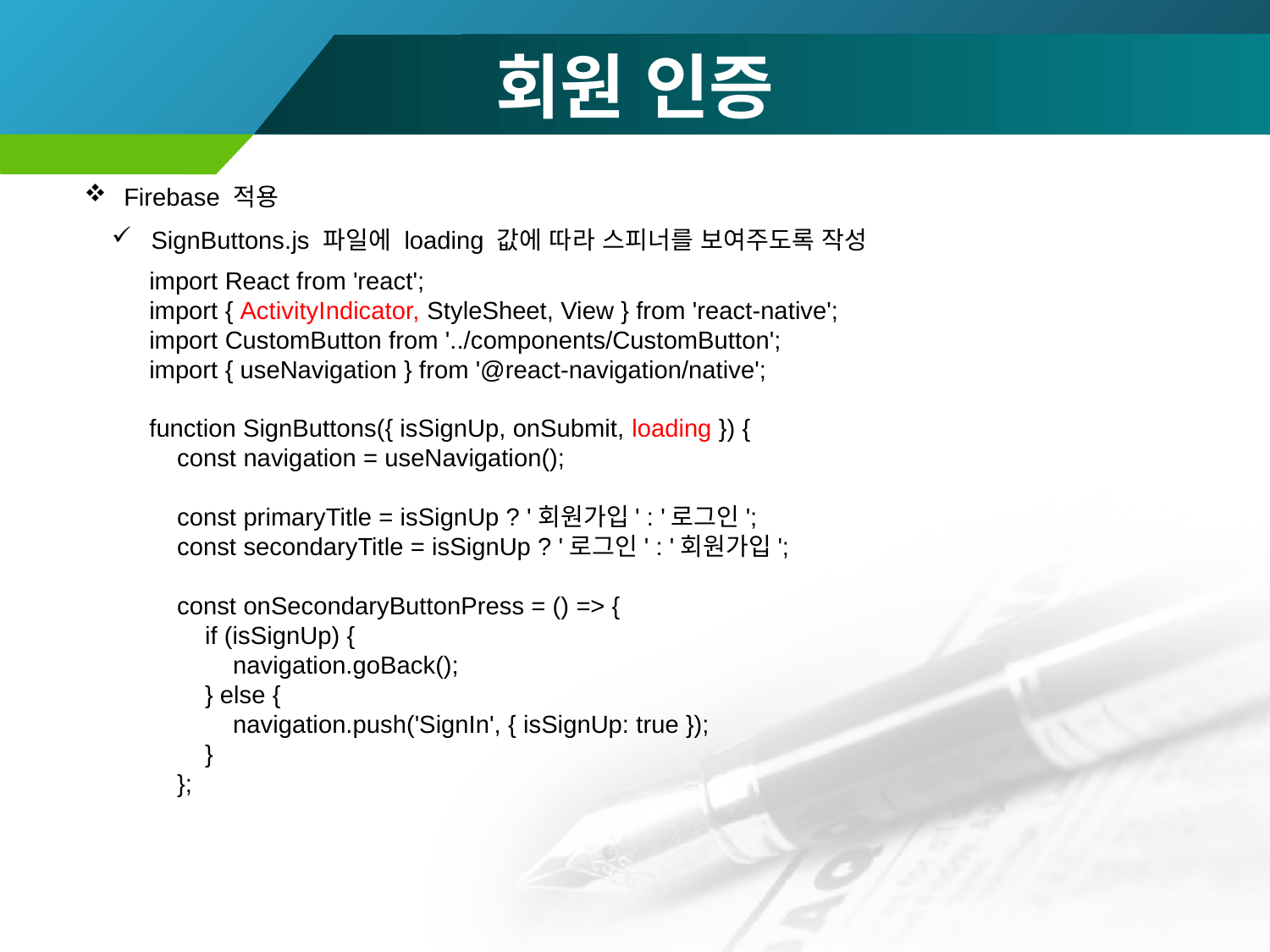

# 회원 인증
Firebase 적용
SignButtons.js 파일에 loading 값에 따라 스피너를 보여주도록 작성
import React from 'react';
import { ActivityIndicator, StyleSheet, View } from 'react-native';
import CustomButton from '../components/CustomButton';
import { useNavigation } from '@react-navigation/native';

function SignButtons({ isSignUp, onSubmit, loading }) {
    const navigation = useNavigation();

    const primaryTitle = isSignUp ? '회원가입' : '로그인';
    const secondaryTitle = isSignUp ? '로그인' : '회원가입';

    const onSecondaryButtonPress = () => {
        if (isSignUp) {
            navigation.goBack();
        } else {
            navigation.push('SignIn', { isSignUp: true });
        }
    };